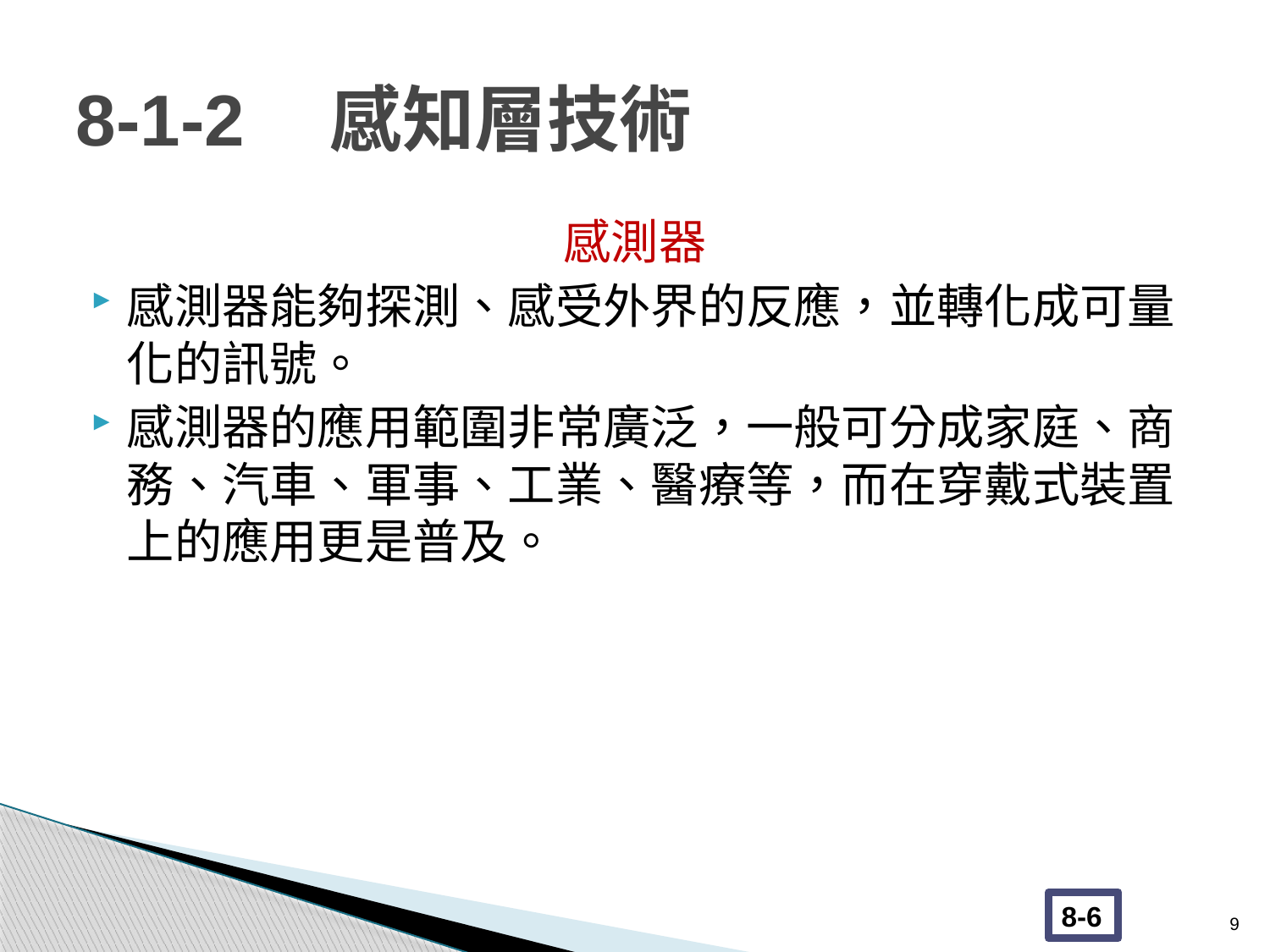

# 8-1-2	感知層技術
感測器
感測器能夠探測、感受外界的反應，並轉化成可量化的訊號。
感測器的應用範圍非常廣泛，一般可分成家庭、商務、汽車、軍事、工業、醫療等，而在穿戴式裝置上的應用更是普及。
9